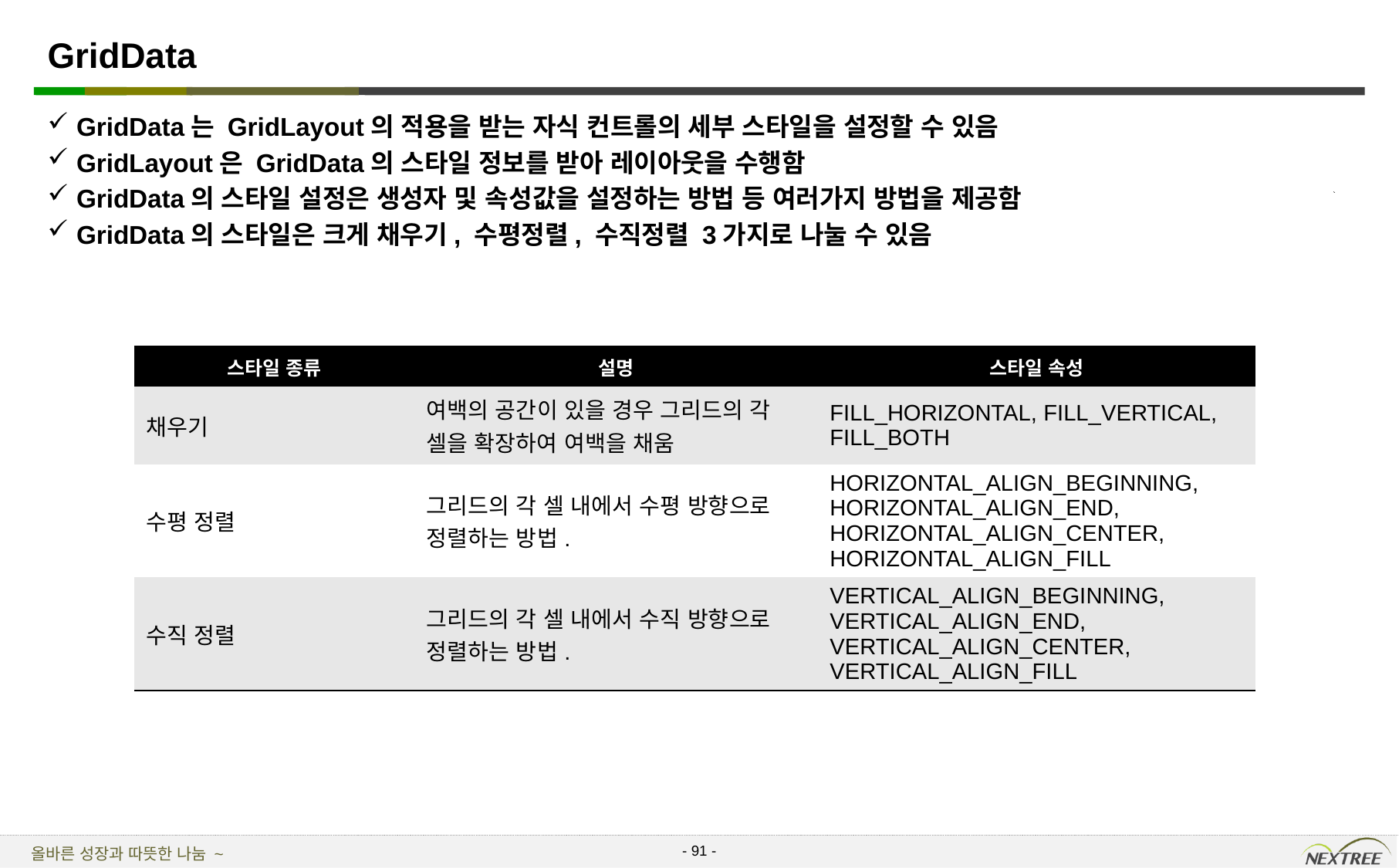

# GridData
GridData는 GridLayout의 적용을 받는 자식 컨트롤의 세부 스타일을 설정할 수 있음
GridLayout은 GridData의 스타일 정보를 받아 레이아웃을 수행함
GridData의 스타일 설정은 생성자 및 속성값을 설정하는 방법 등 여러가지 방법을 제공함
GridData의 스타일은 크게 채우기, 수평정렬, 수직정렬 3가지로 나눌 수 있음
| 스타일 종류 | 설명 | 스타일 속성 |
| --- | --- | --- |
| 채우기 | 여백의 공간이 있을 경우 그리드의 각 셀을 확장하여 여백을 채움 | FILL\_HORIZONTAL, FILL\_VERTICAL, FILL\_BOTH |
| 수평 정렬 | 그리드의 각 셀 내에서 수평 방향으로 정렬하는 방법. | HORIZONTAL\_ALIGN\_BEGINNING, HORIZONTAL\_ALIGN\_END, HORIZONTAL\_ALIGN\_CENTER, HORIZONTAL\_ALIGN\_FILL |
| 수직 정렬 | 그리드의 각 셀 내에서 수직 방향으로 정렬하는 방법. | VERTICAL\_ALIGN\_BEGINNING, VERTICAL\_ALIGN\_END, VERTICAL\_ALIGN\_CENTER, VERTICAL\_ALIGN\_FILL |